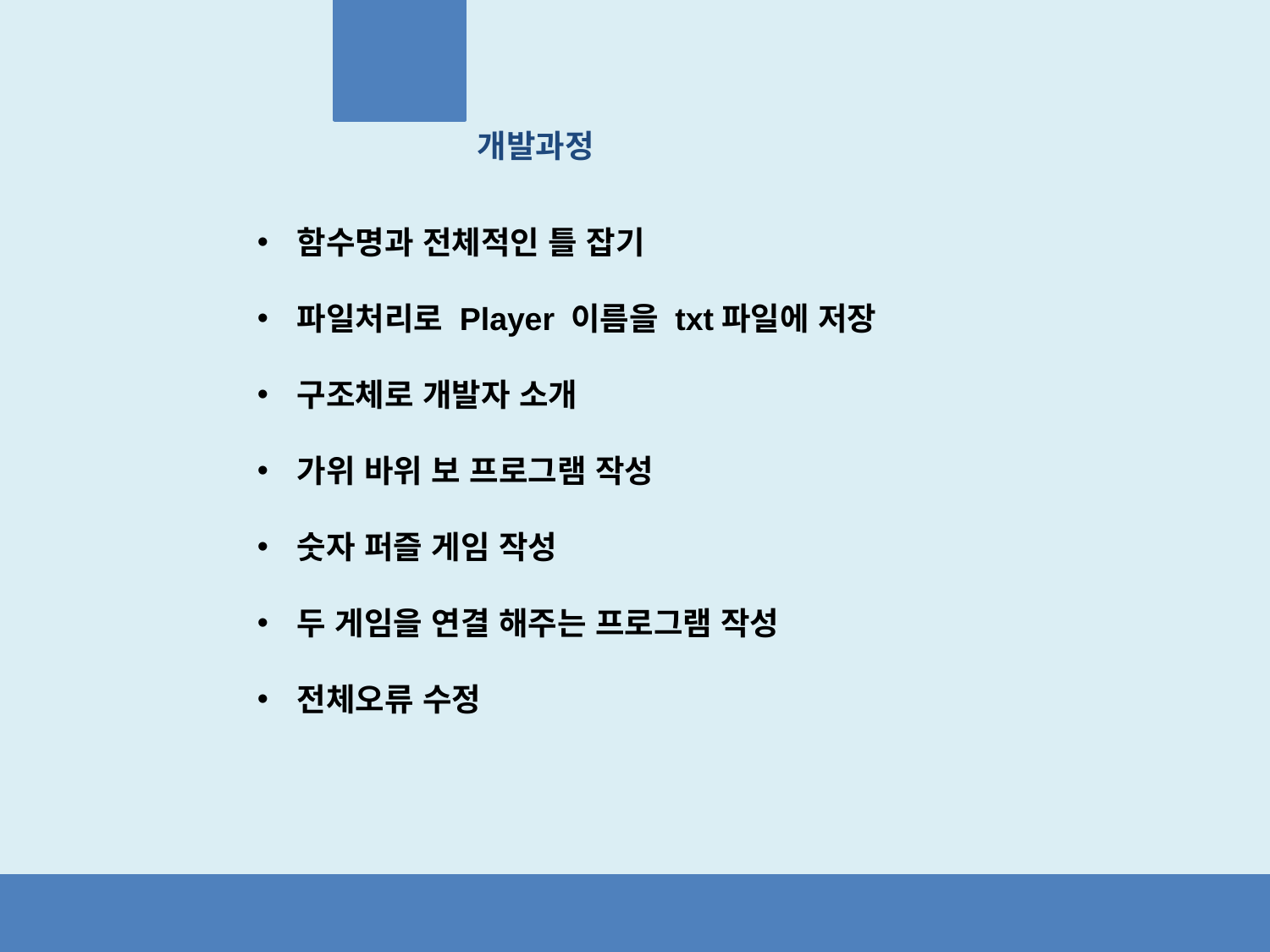

개발과정
함수명과 전체적인 틀 잡기

파일처리로 Player 이름을 txt파일에 저장

구조체로 개발자 소개

가위 바위 보 프로그램 작성

숫자 퍼즐 게임 작성

두 게임을 연결 해주는 프로그램 작성

전체오류 수정